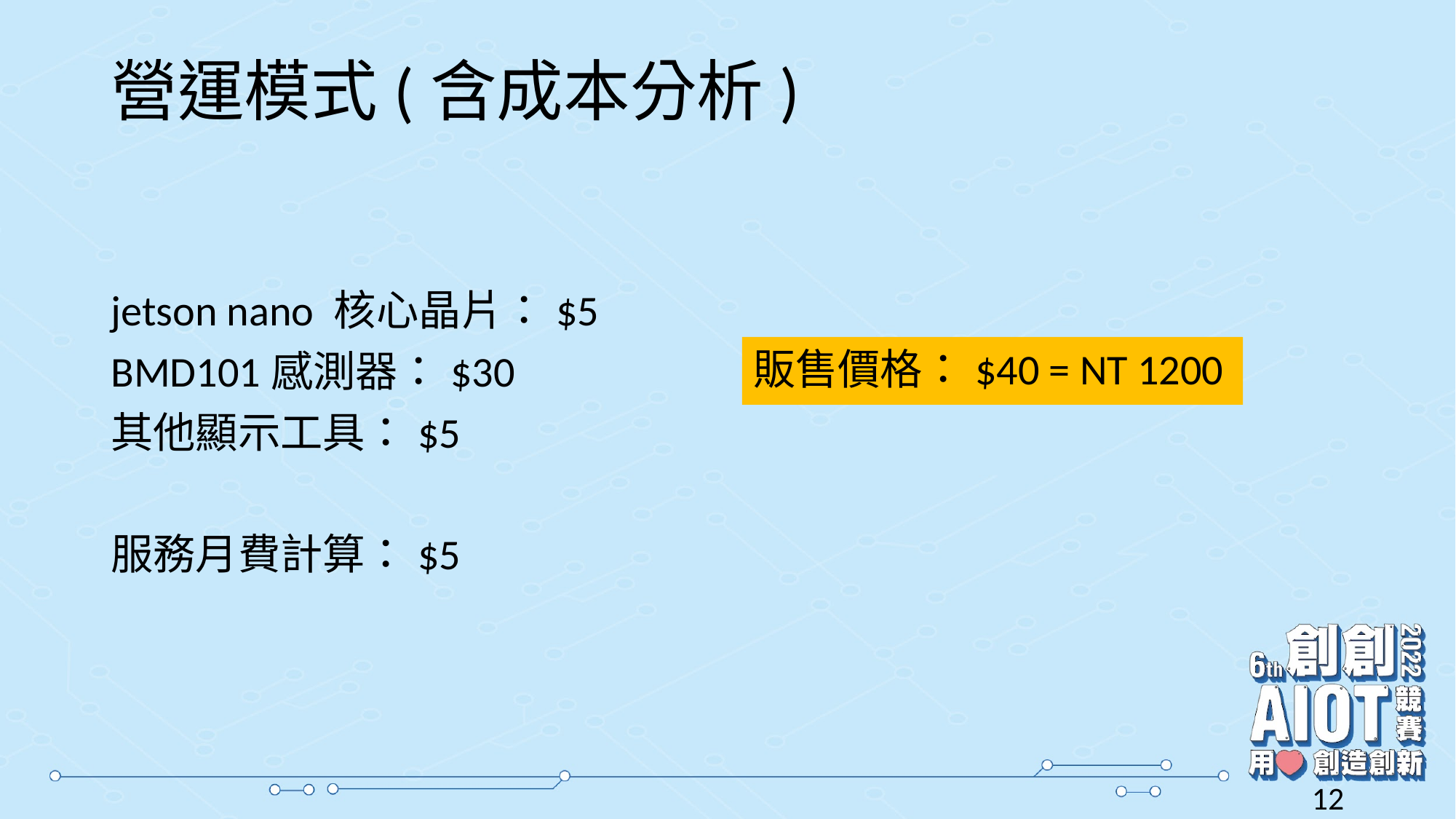

# 營運模式(含成本分析)

jetson nano 核心晶片：$5
BMD101感測器：$30
其他顯示工具：$5

服務月費計算：$5

販售價格：$40 = NT 1200
12